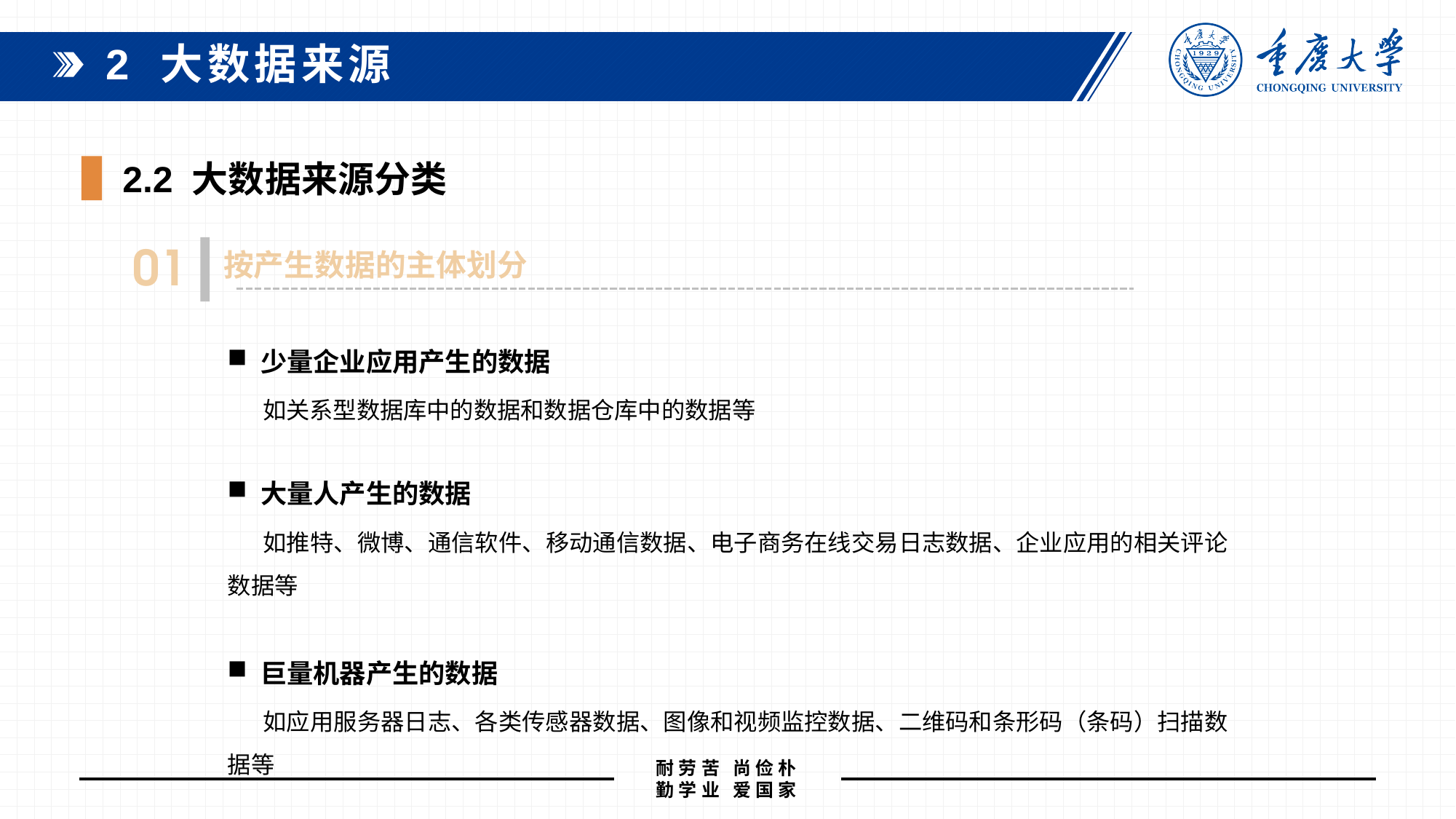

2 大数据来源
 2.2 大数据来源分类

按产生数据的主体划分
01
少量企业应用产生的数据
     如关系型数据库中的数据和数据仓库中的数据等

大量人产生的数据
     如推特、微博、通信软件、移动通信数据、电子商务在线交易日志数据、企业应用的相关评论数据等

巨量机器产生的数据
     如应用服务器日志、各类传感器数据、图像和视频监控数据、二维码和条形码（条码）扫描数据等